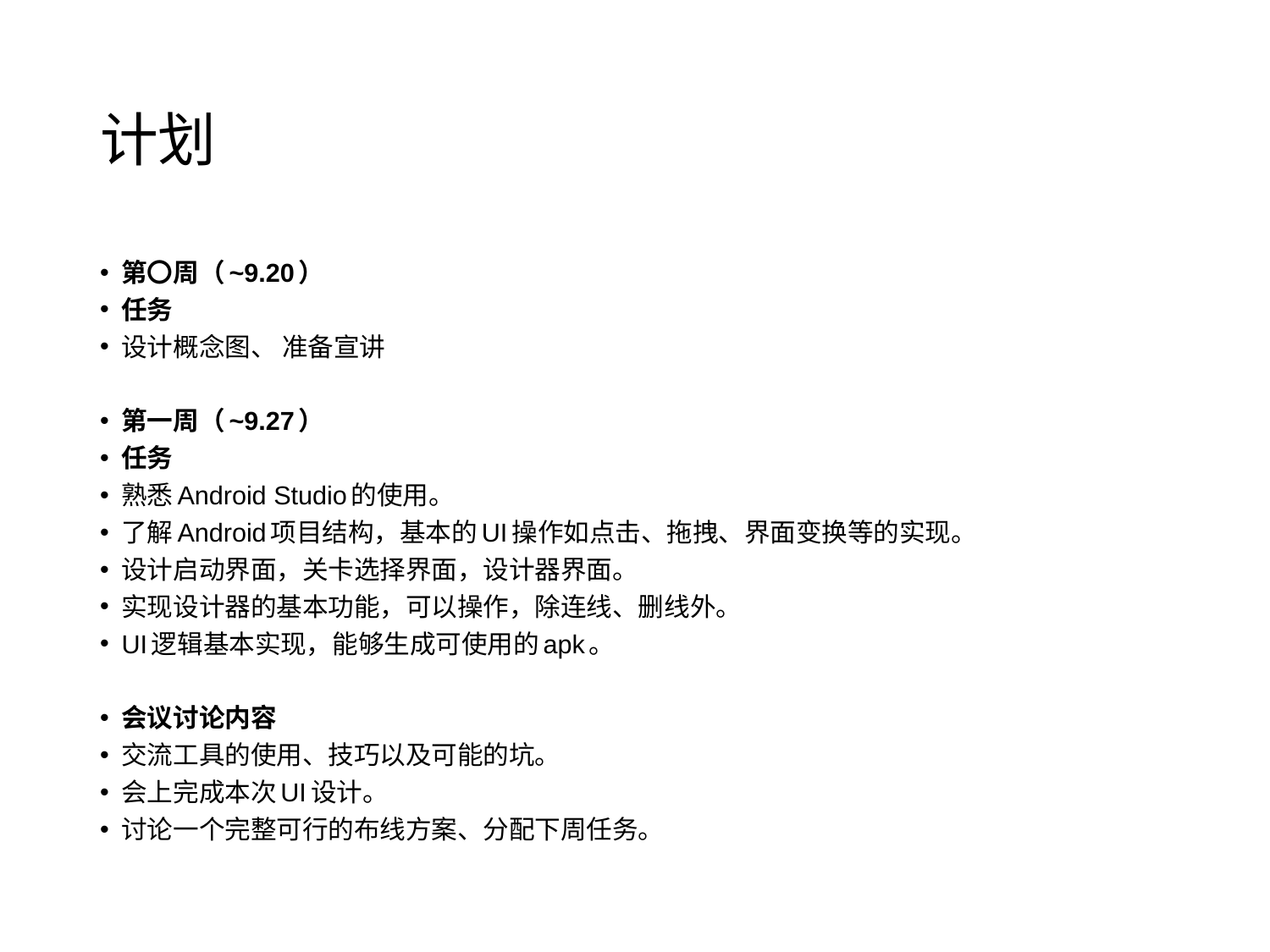

# 计划
第〇周（~9.20）
任务
设计概念图、 准备宣讲

第一周（~9.27）
任务
熟悉Android Studio的使用。
了解Android项目结构，基本的UI操作如点击、拖拽、界面变换等的实现。
设计启动界面，关卡选择界面，设计器界面。
实现设计器的基本功能，可以操作，除连线、删线外。
UI逻辑基本实现，能够生成可使用的apk。

会议讨论内容
交流工具的使用、技巧以及可能的坑。
会上完成本次UI设计。
讨论一个完整可行的布线方案、分配下周任务。